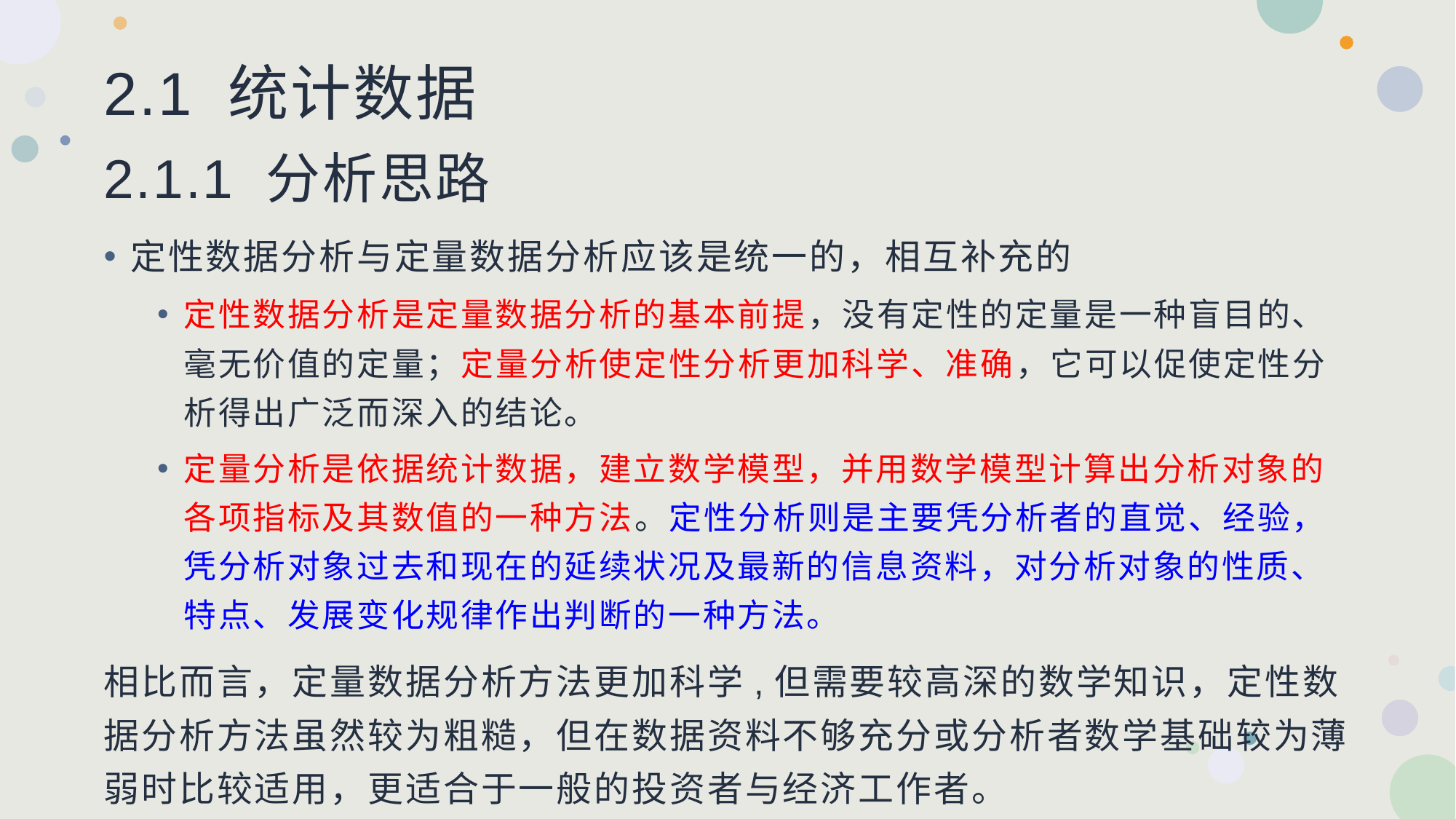

# 2.1 统计数据 2.1.1 分析思路
定性数据分析与定量数据分析应该是统一的，相互补充的
定性数据分析是定量数据分析的基本前提，没有定性的定量是一种盲目的、毫无价值的定量；定量分析使定性分析更加科学、准确，它可以促使定性分析得出广泛而深入的结论。
定量分析是依据统计数据，建立数学模型，并用数学模型计算出分析对象的各项指标及其数值的一种方法。定性分析则是主要凭分析者的直觉、经验，凭分析对象过去和现在的延续状况及最新的信息资料，对分析对象的性质、特点、发展变化规律作出判断的一种方法。
相比而言，定量数据分析方法更加科学,但需要较高深的数学知识，定性数据分析方法虽然较为粗糙，但在数据资料不够充分或分析者数学基础较为薄弱时比较适用，更适合于一般的投资者与经济工作者。